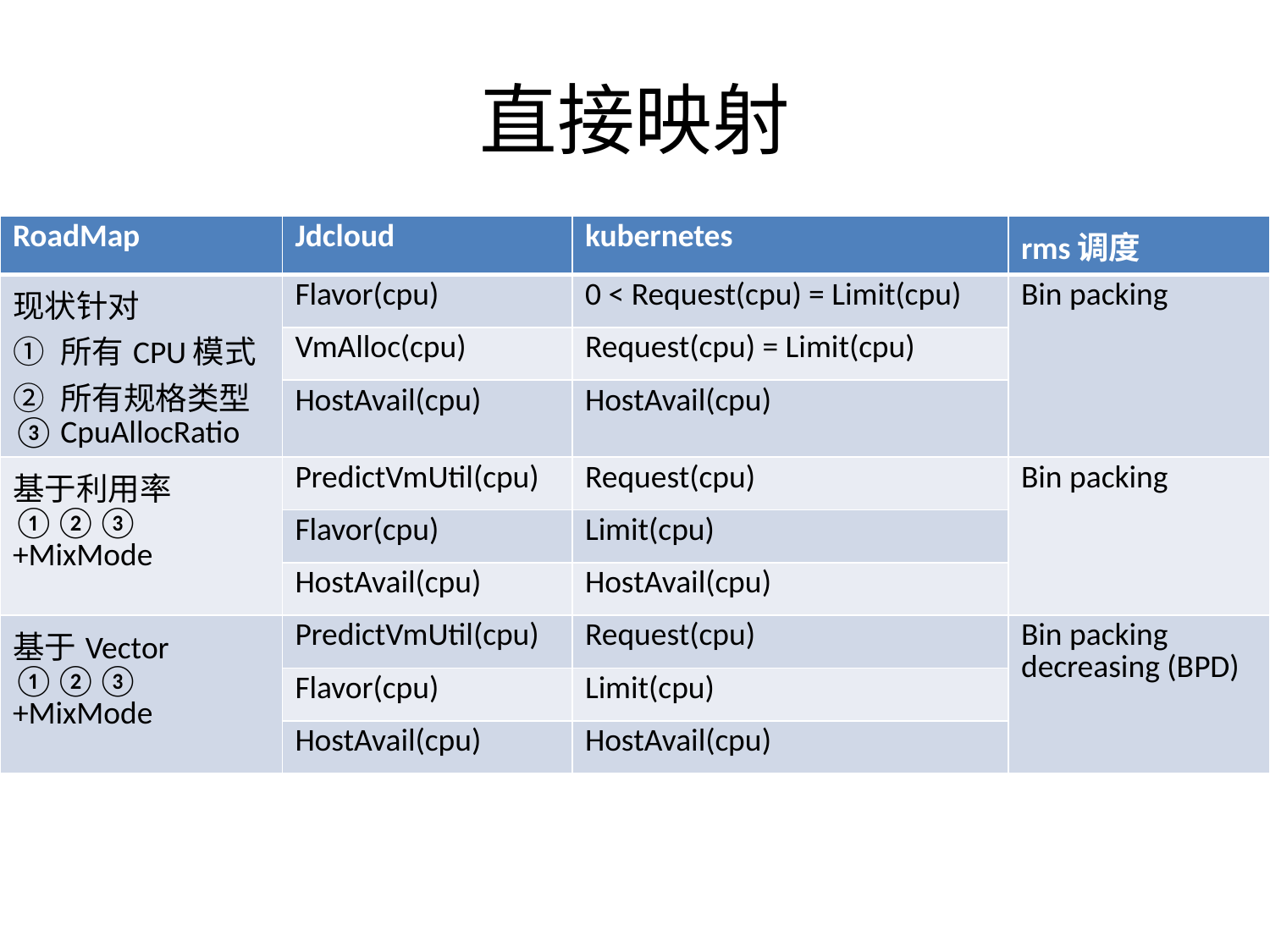

# 直接映射
| RoadMap | Jdcloud | kubernetes | rms调度 |
| --- | --- | --- | --- |
| 现状针对 所有CPU模式 所有规格类型 CpuAllocRatio | Flavor(cpu) | 0 < Request(cpu) = Limit(cpu) | Bin packing |
|  | VmAlloc(cpu) | Request(cpu) = Limit(cpu) |  |
|  | HostAvail(cpu) | HostAvail(cpu) |  |
| 基于利用率 ①②③ +MixMode | PredictVmUtil(cpu) | Request(cpu) | Bin packing |
|  | Flavor(cpu) | Limit(cpu) |  |
|  | HostAvail(cpu) | HostAvail(cpu) |  |
| 基于Vector ①②③ +MixMode | PredictVmUtil(cpu) | Request(cpu) | Bin packing decreasing (BPD) |
|  | Flavor(cpu) | Limit(cpu) |  |
|  | HostAvail(cpu) | HostAvail(cpu) |  |